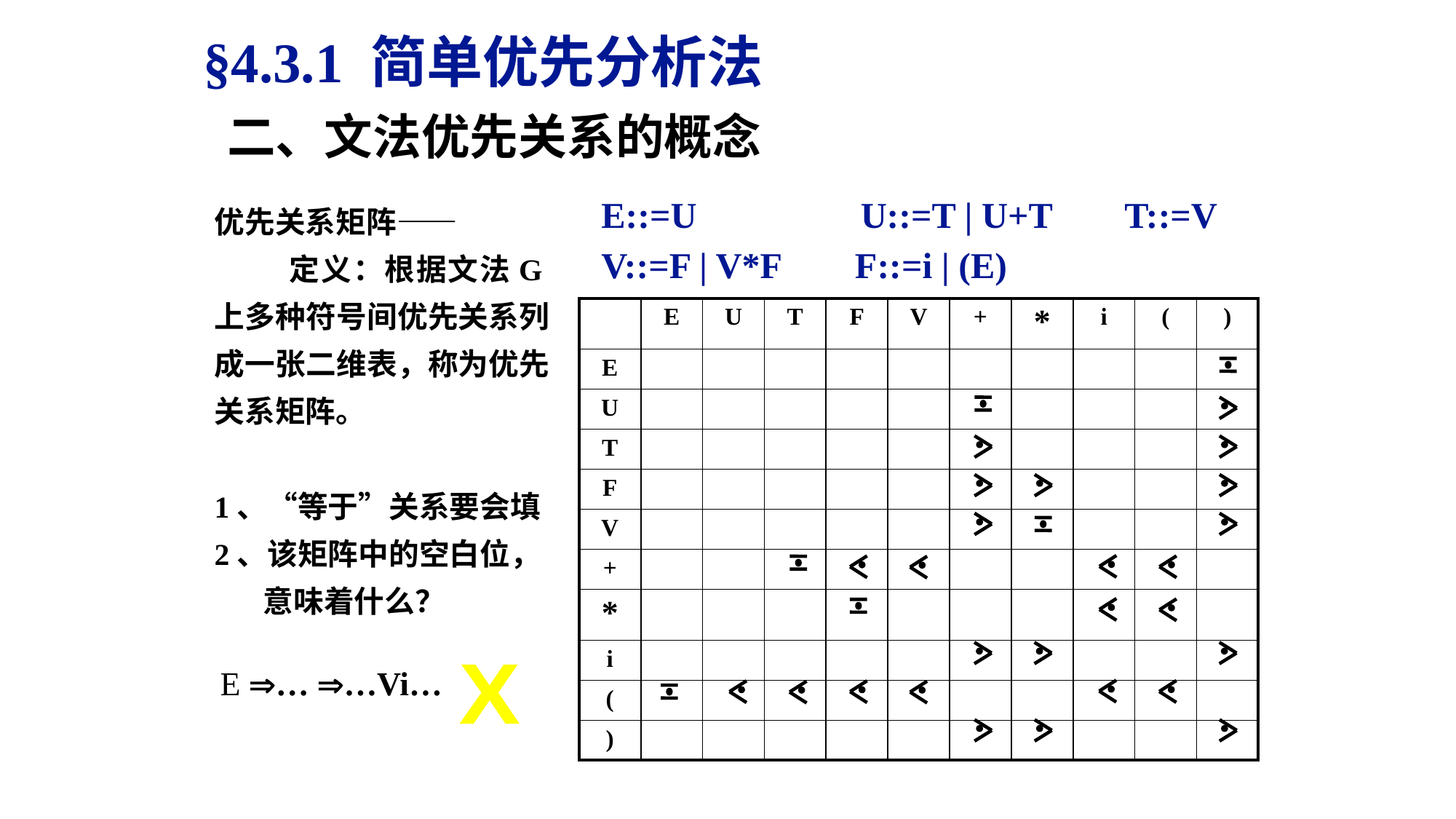

§4.3.1 简单优先分析法
二、文法优先关系的概念
E::=U                  U::=T | U+T        T::=V
V::=F | V*F        F::=i | (E)
优先关系矩阵——
        定义：根据文法G上多种符号间优先关系列成一张二维表，称为优先关系矩阵。

1、“等于”关系要会填
2、该矩阵中的空白位，
      意味着什么？
|  | E | U | T | F | V | + | \* | i | ( | ) |
| --- | --- | --- | --- | --- | --- | --- | --- | --- | --- | --- |
| E |  |  |  |  |  |  |  |  |  |  |
| U |  |  |  |  |  |  |  |  |  |  |
| T |  |  |  |  |  |  |  |  |  |  |
| F |  |  |  |  |  |  |  |  |  |  |
| V |  |  |  |  |  |  |  |  |  |  |
| + |  |  |  |  |  |  |  |  |  |  |
| \* |  |  |  |  |  |  |  |  |  |  |
| i |  |  |  |  |  |  |  |  |  |  |
| ( |  |  |  |  |  |  |  |  |  |  |
| ) |  |  |  |  |  |  |  |  |  |  |

E ⇒… ⇒…Vi…
X